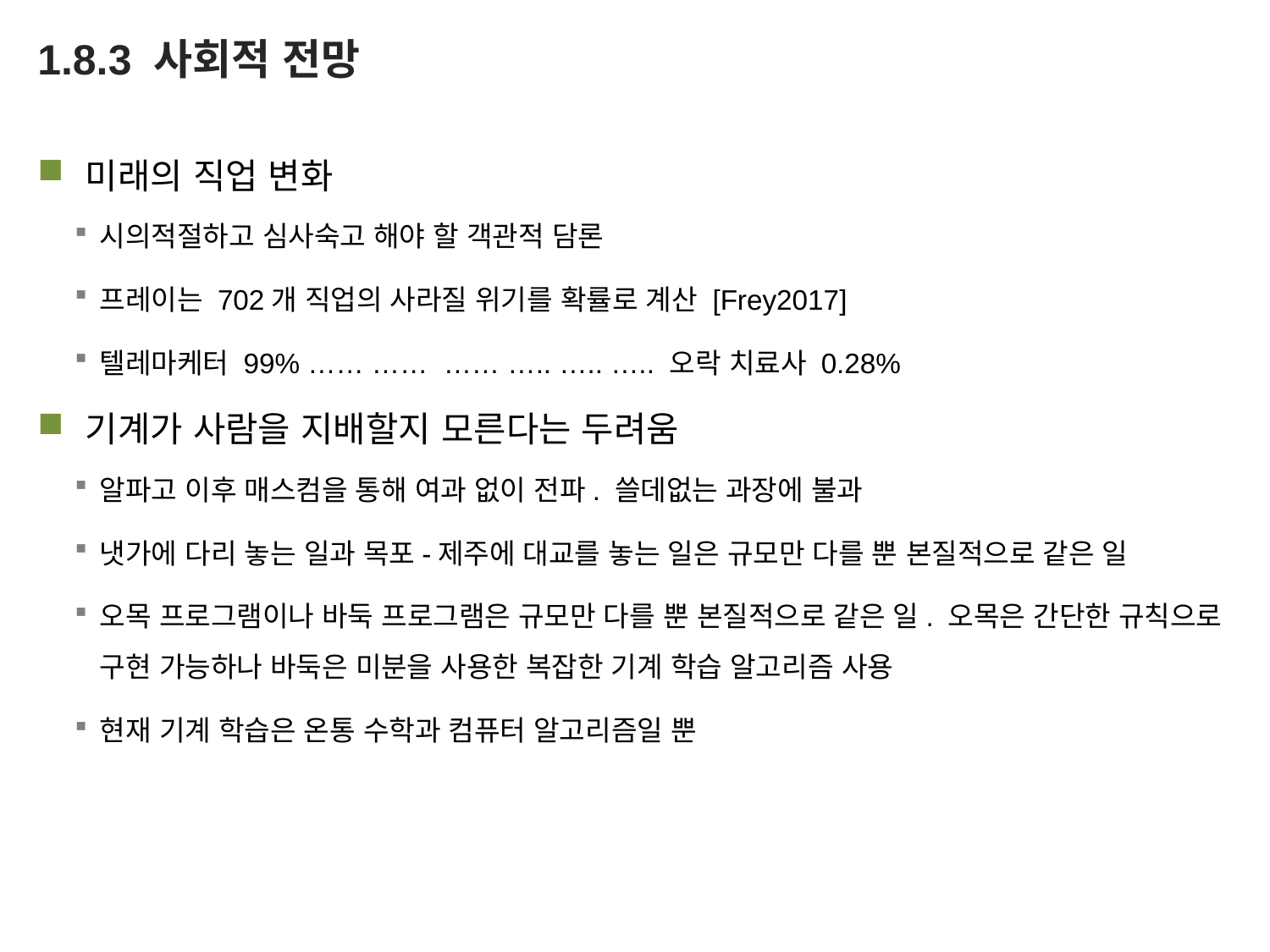

# 1.8.3 사회적 전망
미래의 직업 변화
시의적절하고 심사숙고 해야 할 객관적 담론
프레이는 702개 직업의 사라질 위기를 확률로 계산 [Frey2017]
텔레마케터 99% …… ……  …… ….. ….. ….. 오락 치료사 0.28%
기계가 사람을 지배할지 모른다는 두려움
알파고 이후 매스컴을 통해 여과 없이 전파. 쓸데없는 과장에 불과
냇가에 다리 놓는 일과 목포-제주에 대교를 놓는 일은 규모만 다를 뿐 본질적으로 같은 일
오목 프로그램이나 바둑 프로그램은 규모만 다를 뿐 본질적으로 같은 일. 오목은 간단한 규칙으로 구현 가능하나 바둑은 미분을 사용한 복잡한 기계 학습 알고리즘 사용
현재 기계 학습은 온통 수학과 컴퓨터 알고리즘일 뿐